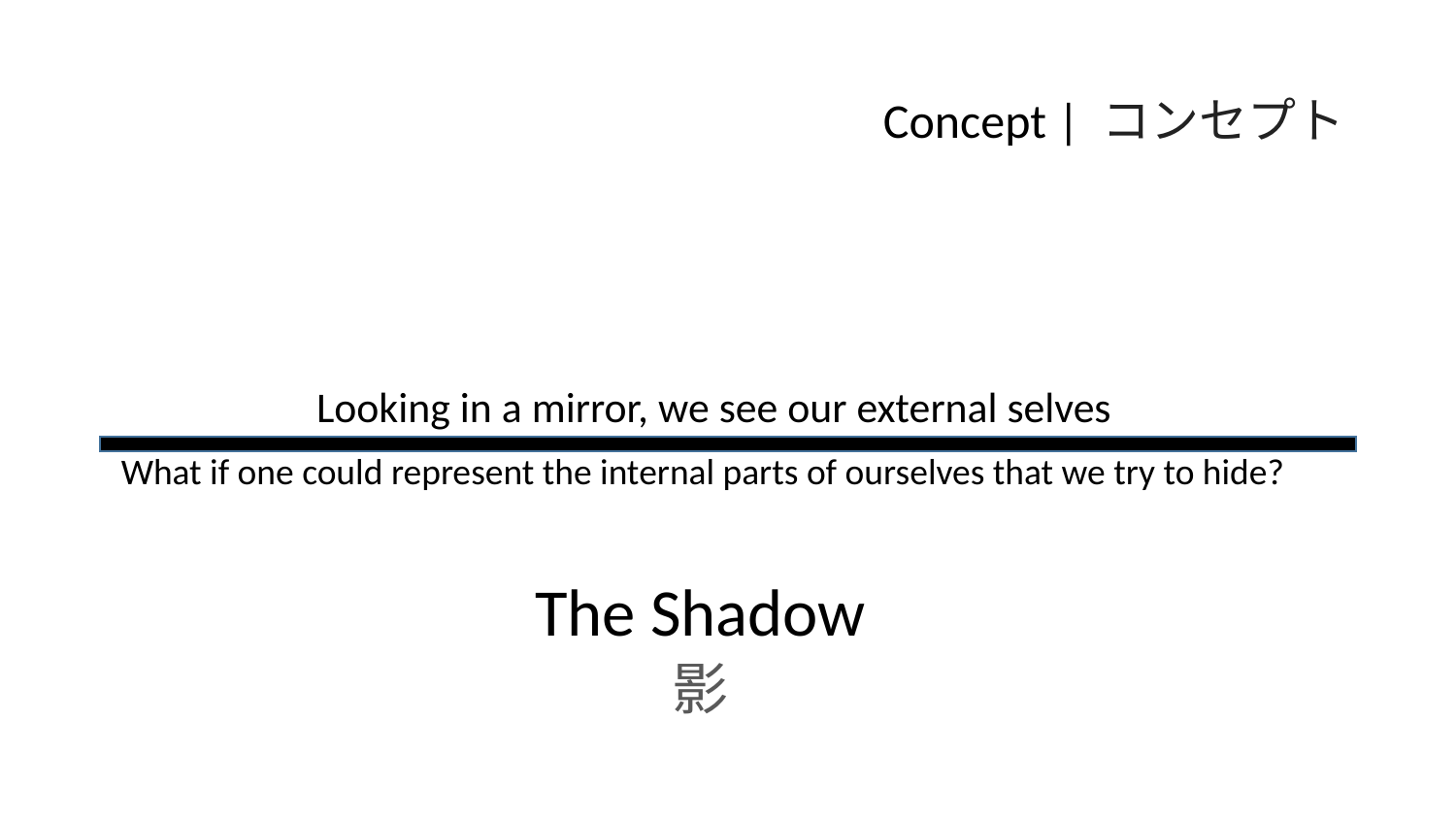

# Concept | コンセプト
Looking in a mirror, we see our external selves

What if one could represent the internal parts of ourselves that we try to hide?
The Shadow
影